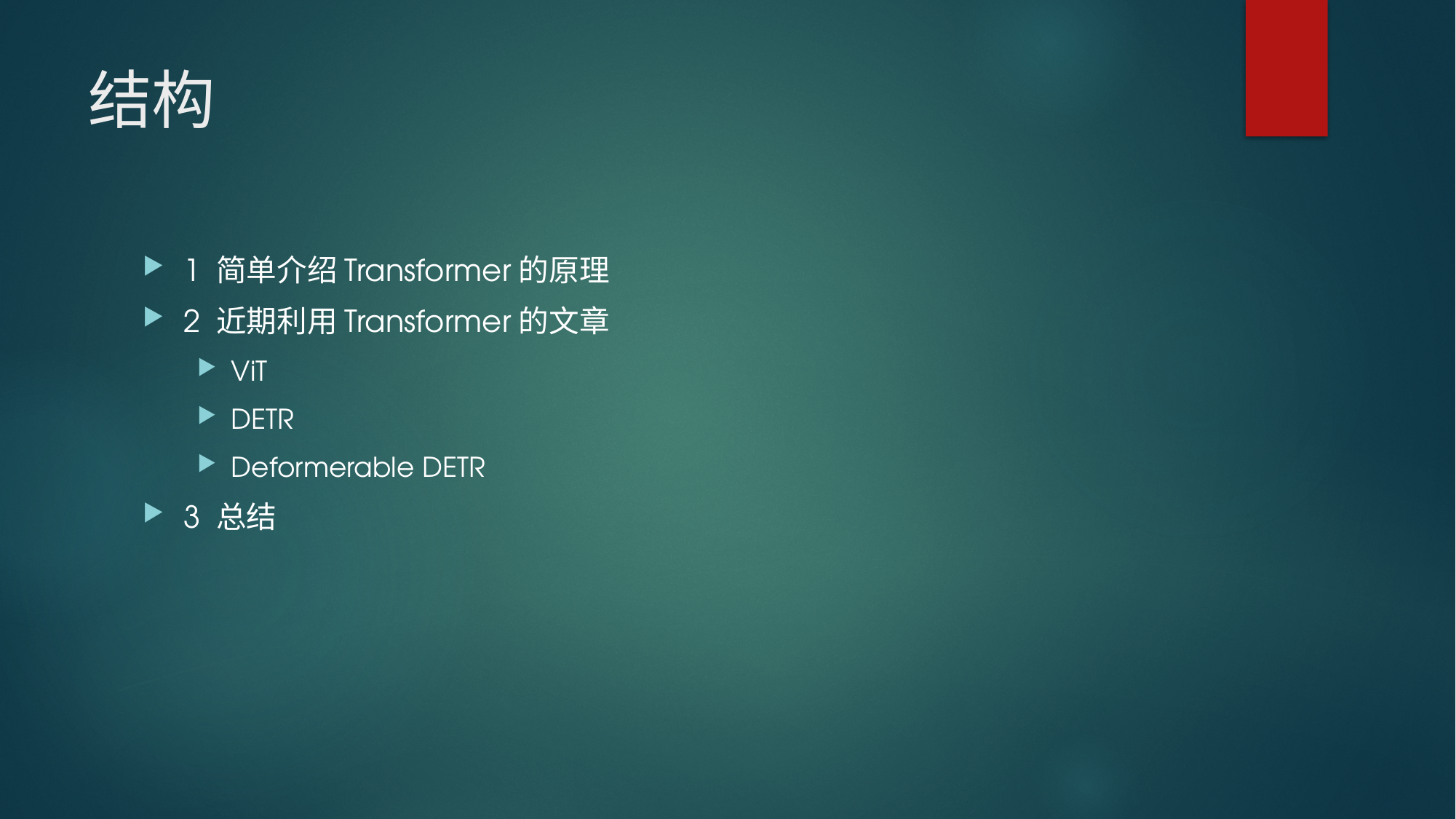

# 结构
1 简单介绍Transformer的原理
2 近期利用Transformer的文章
ViT
DETR
Deformerable DETR
3 总结